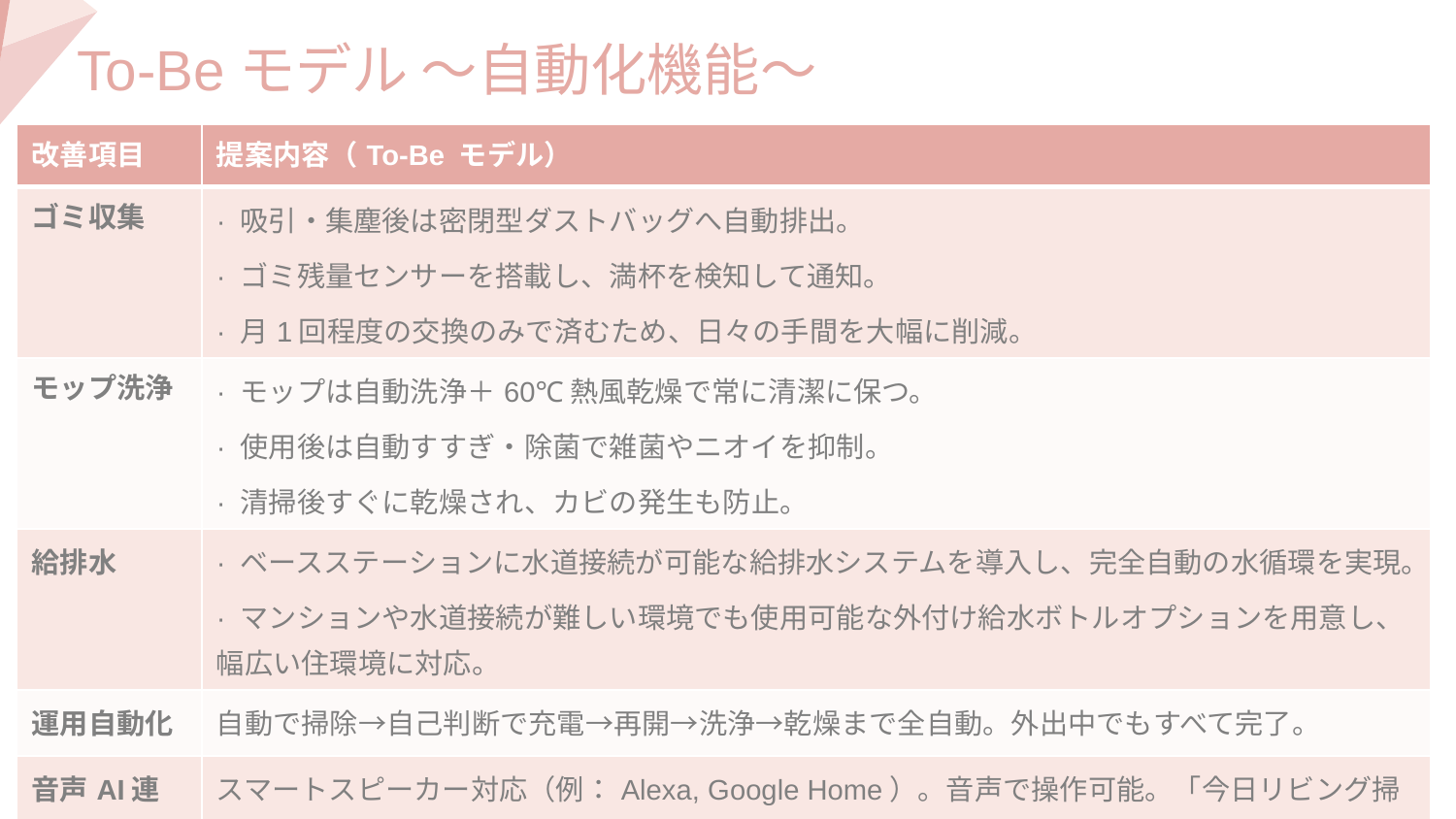

To-Beモデル 〜自動化機能〜
| 改善項目 | 提案内容（To-Be モデル） |
| --- | --- |
| ゴミ収集 | · 吸引・集塵後は密閉型ダストバッグへ自動排出。 · ゴミ残量センサーを搭載し、満杯を検知して通知。 · 月1回程度の交換のみで済むため、日々の手間を大幅に削減。 |
| モップ洗浄 | · モップは自動洗浄＋60℃熱風乾燥で常に清潔に保つ。 · 使用後は自動すすぎ・除菌で雑菌やニオイを抑制。 · 清掃後すぐに乾燥され、カビの発生も防止。 |
| 給排水 | · ベースステーションに水道接続が可能な給排水システムを導入し、完全自動の水循環を実現。 · マンションや水道接続が難しい環境でも使用可能な外付け給水ボトルオプションを用意し、幅広い住環境に対応。 |
| 運用自動化 | 自動で掃除→自己判断で充電→再開→洗浄→乾燥まで全自動。外出中でもすべて完了。 |
| 音声AI連携 | スマートスピーカー対応（例：Alexa, Google Home）。音声で操作可能。「今日リビング掃除して」で即応。 |